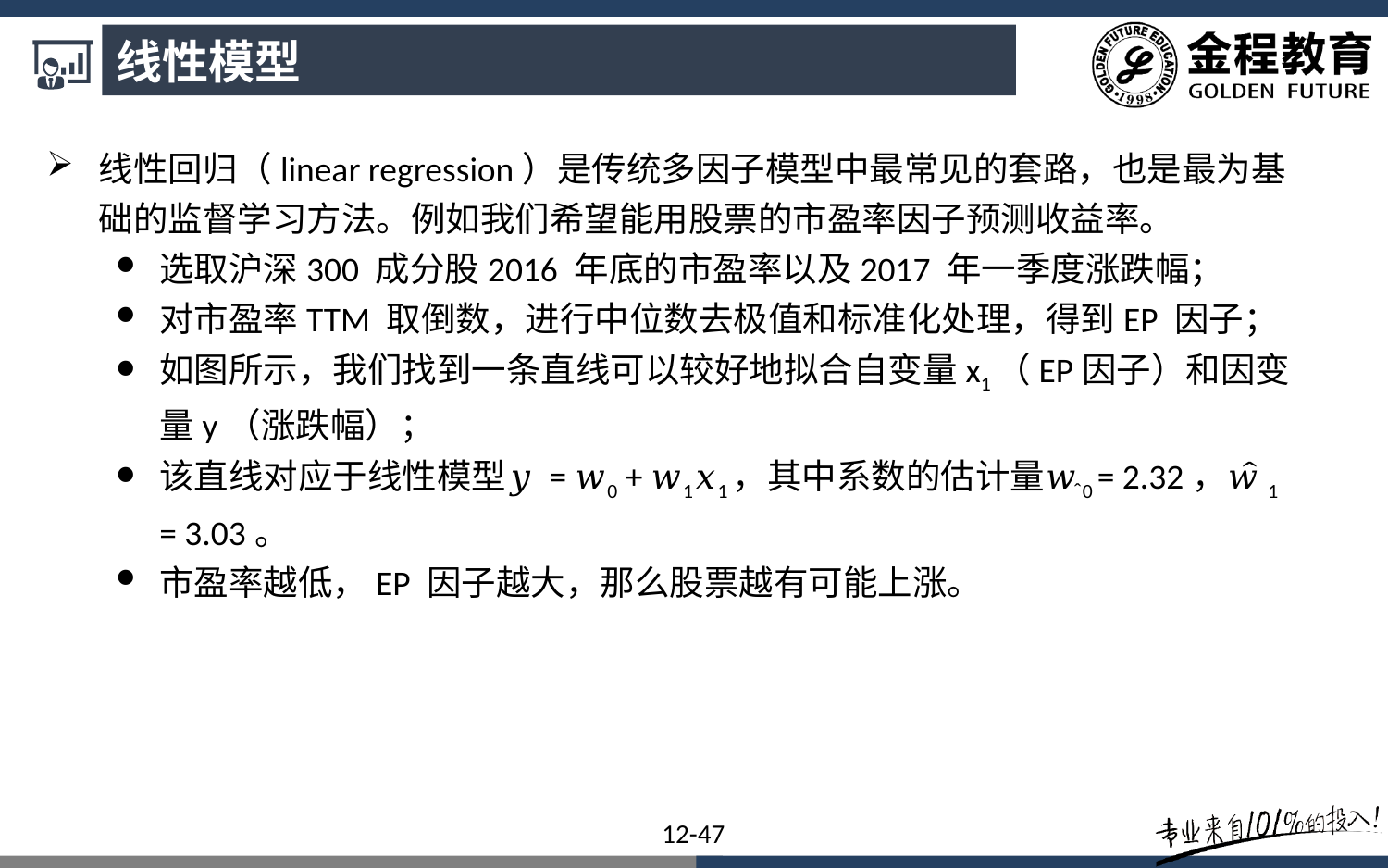

线性模型
线性回归（linear regression）是传统多因子模型中最常见的套路，也是最为基础的监督学习方法。例如我们希望能用股票的市盈率因子预测收益率。
选取沪深300 成分股2016 年底的市盈率以及2017 年一季度涨跌幅；
对市盈率TTM 取倒数，进行中位数去极值和标准化处理，得到EP 因子；
如图所示，我们找到一条直线可以较好地拟合自变量x1（EP因子）和因变量y（涨跌幅）；
该直线对应于线性模型𝑦 = 𝑤0 + 𝑤1𝑥1，其中系数的估计量𝑤̂0 = 2.32，𝑤̂1 = 3.03。
市盈率越低，EP 因子越大，那么股票越有可能上涨。